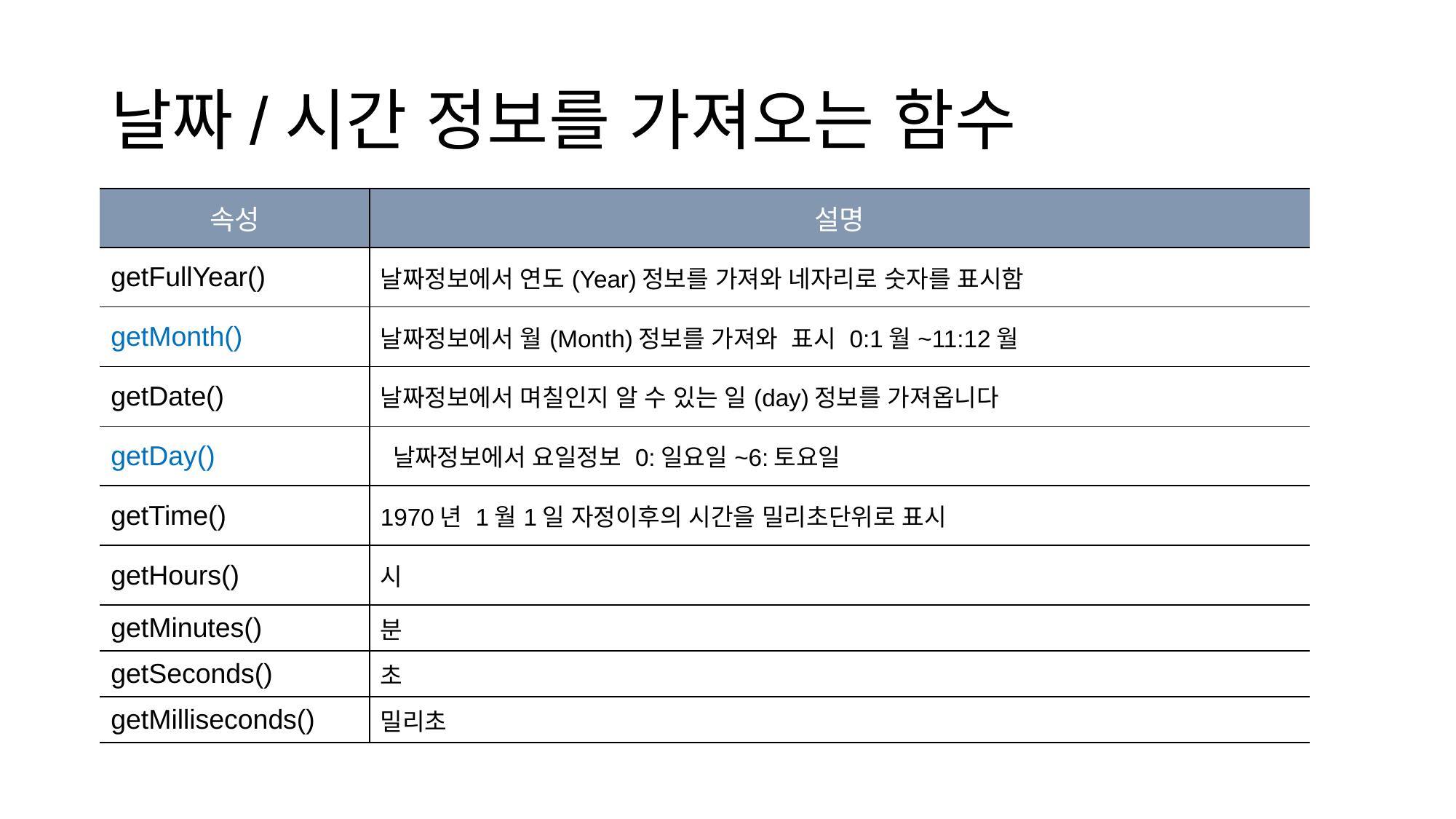

# 날짜/시간 정보를 가져오는 함수
| 속성 | 설명 |
| --- | --- |
| getFullYear() | 날짜정보에서 연도(Year)정보를 가져와 네자리로 숫자를 표시함 |
| getMonth() | 날짜정보에서 월(Month)정보를 가져와 표시 0:1월~11:12월 |
| getDate() | 날짜정보에서 며칠인지 알 수 있는 일(day)정보를 가져옵니다 |
| getDay() | 날짜정보에서 요일정보 0:일요일~6:토요일 |
| getTime() | 1970년 1월1일 자정이후의 시간을 밀리초단위로 표시 |
| getHours() | 시 |
| getMinutes() | 분 |
| getSeconds() | 초 |
| getMilliseconds() | 밀리초 |